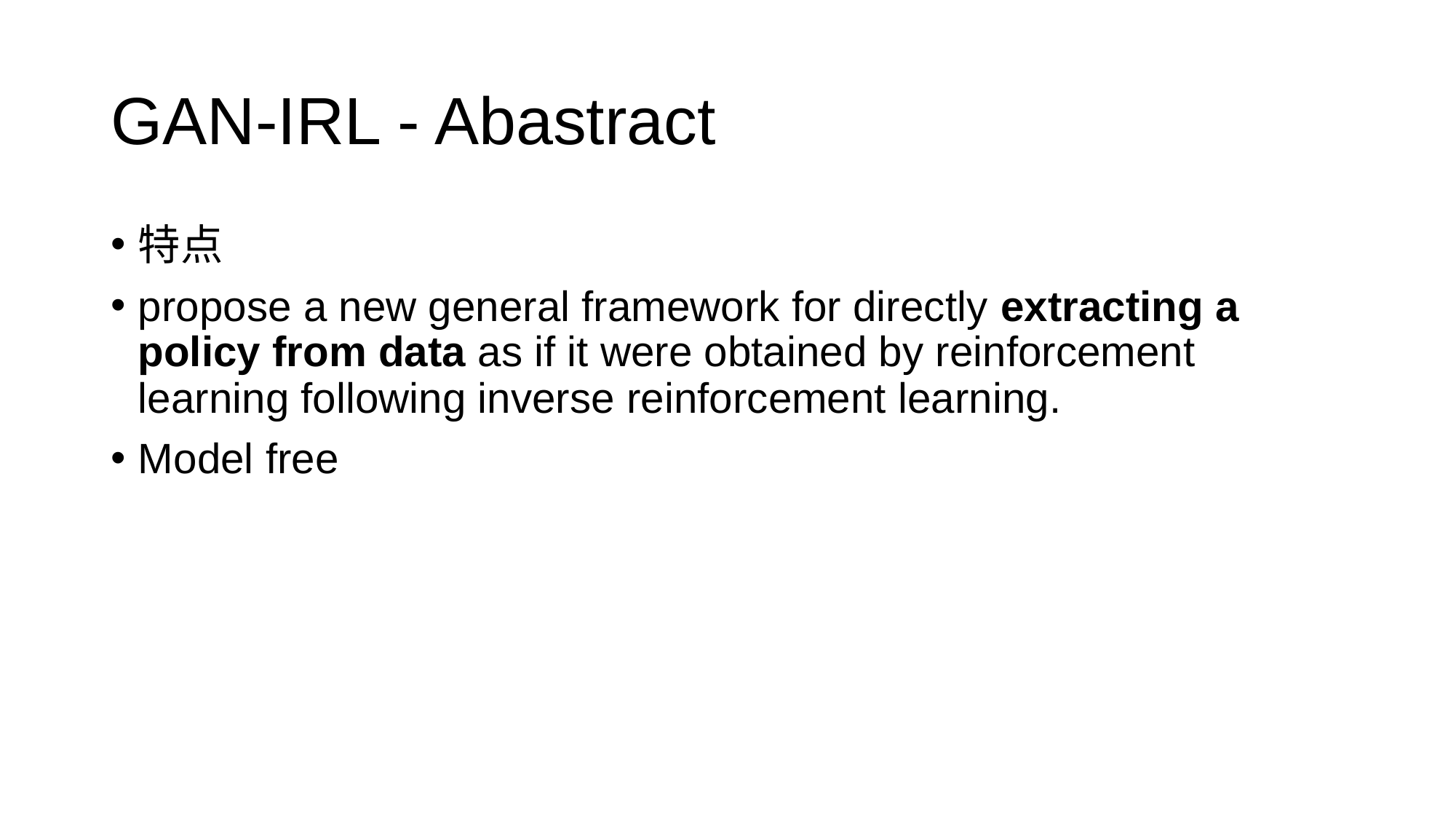

# GAN-IRL - Abastract
特点
propose a new general framework for directly extracting a policy from data as if it were obtained by reinforcement learning following inverse reinforcement learning.
Model free